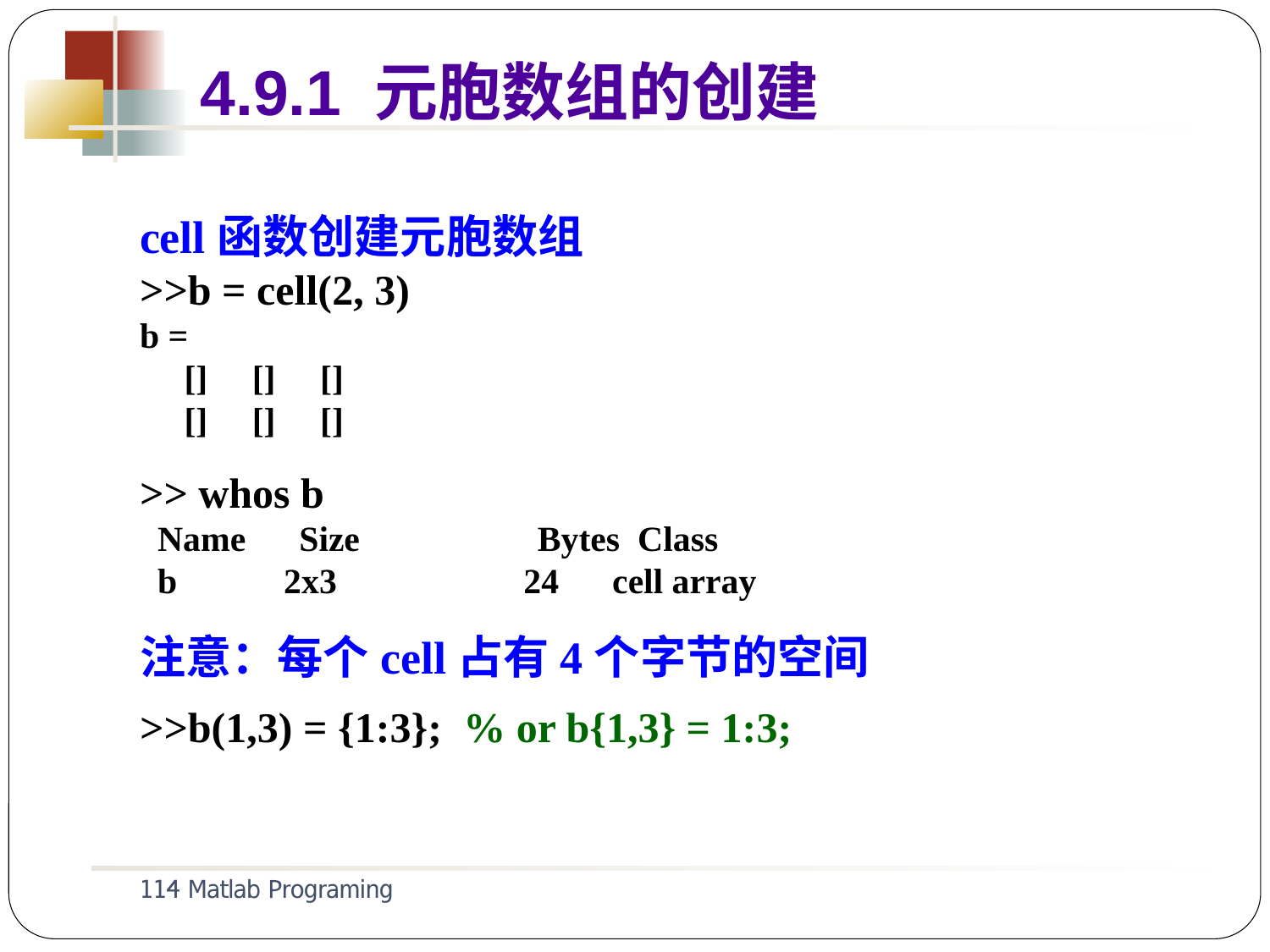

cell函数创建元胞数组
>>b = cell(2, 3)
b =
     []     []     []
     []     []     []
>> whos b
  Name      Size                    Bytes  Class
  b            2x3                     24      cell array
注意：每个cell占有4个字节的空间
>>b(1,3) = {1:3};  % or b{1,3} = 1:3;
4.9.1 元胞数组的创建
114 Matlab Programing